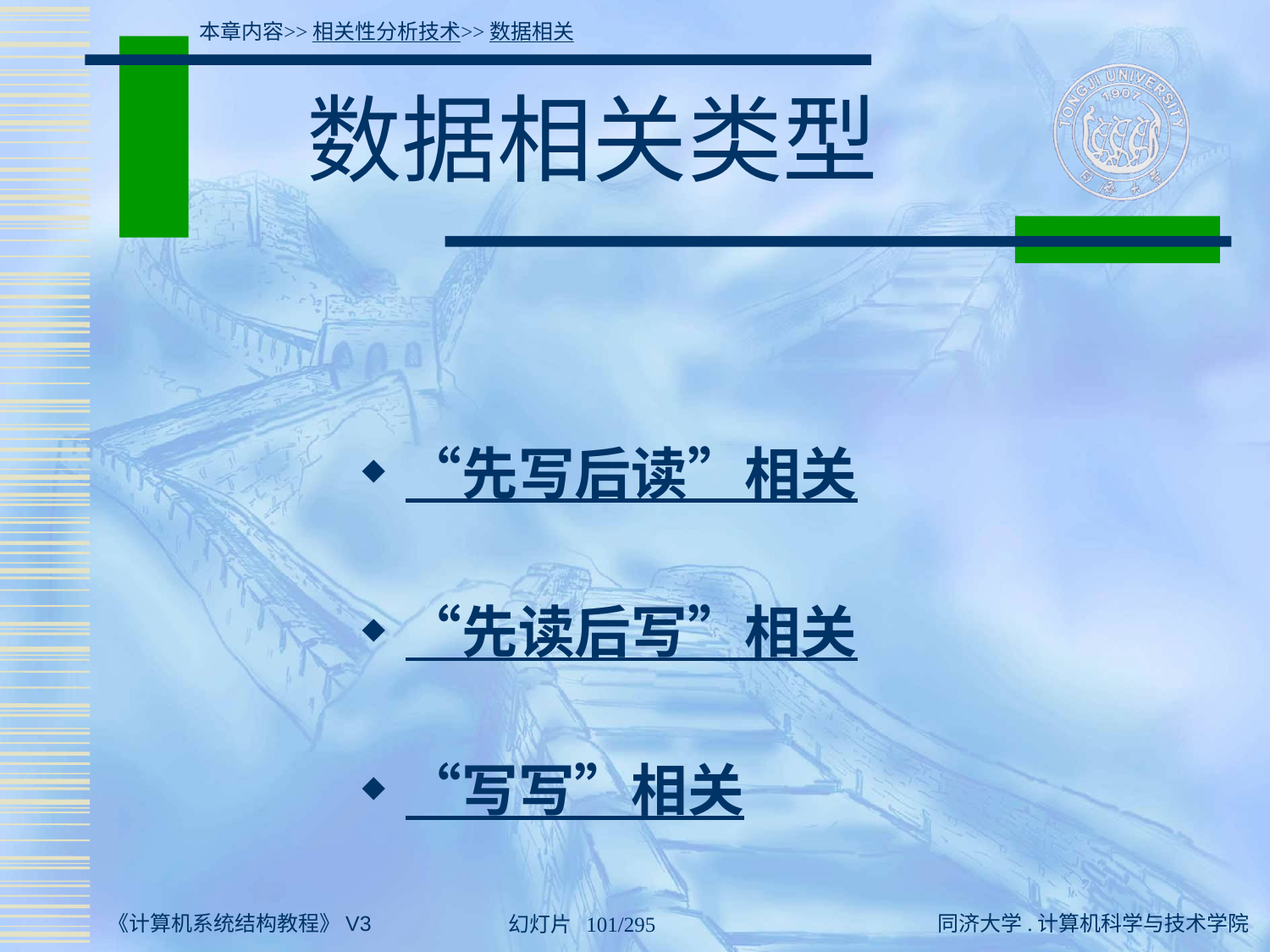

本章内容>>相关性分析技术>>数据相关
# 数据相关类型
“先写后读”相关
“先读后写”相关
“写写”相关